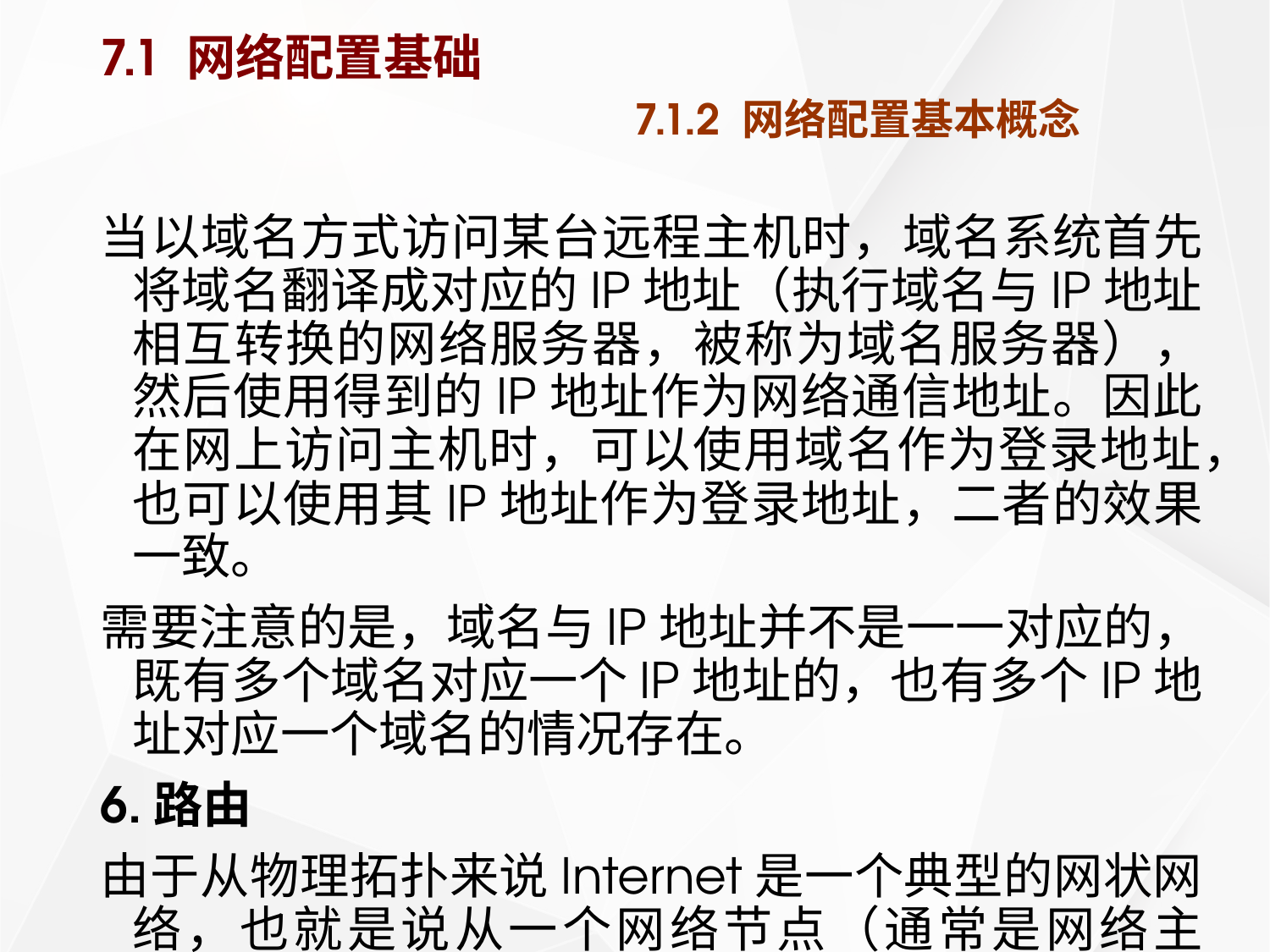

# 7.1 网络配置基础 7.1.2 网络配置基本概念
当以域名方式访问某台远程主机时，域名系统首先将域名翻译成对应的IP地址（执行域名与IP地址相互转换的网络服务器，被称为域名服务器），然后使用得到的IP地址作为网络通信地址。因此在网上访问主机时，可以使用域名作为登录地址，也可以使用其IP地址作为登录地址，二者的效果一致。
需要注意的是，域名与IP地址并不是一一对应的，既有多个域名对应一个IP地址的，也有多个IP地址对应一个域名的情况存在。
6.路由
由于从物理拓扑来说Internet是一个典型的网状网络，也就是说从一个网络节点（通常是网络主机）到达另一个节点的路径不止一条，那么网络上传输的数据分组是如何选择到达目的主机的路径呢？通常这是靠网络中的特殊主机来完成的，这些特殊